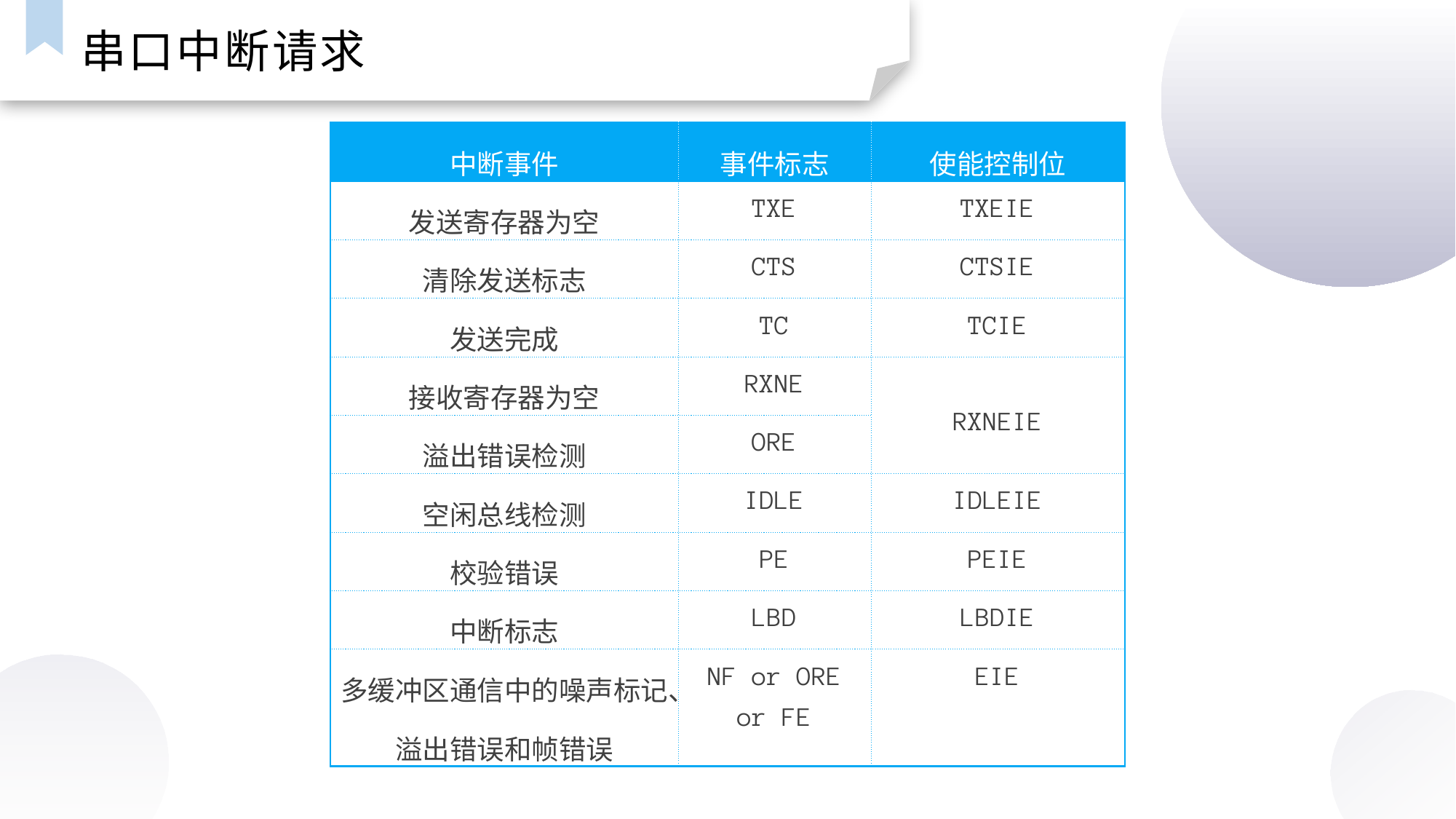

串口中断请求
| 中断事件 | 事件标志 | 使能控制位 |
| --- | --- | --- |
| 发送寄存器为空 | TXE | TXEIE |
| 清除发送标志 | CTS | CTSIE |
| 发送完成 | TC | TCIE |
| 接收寄存器为空 | RXNE | RXNEIE |
| 溢出错误检测 | ORE |  |
| 空闲总线检测 | IDLE | IDLEIE |
| 校验错误 | PE | PEIE |
| 中断标志 | LBD | LBDIE |
| 多缓冲区通信中的噪声标记、溢出错误和帧错误 | NF or ORE or FE | EIE |